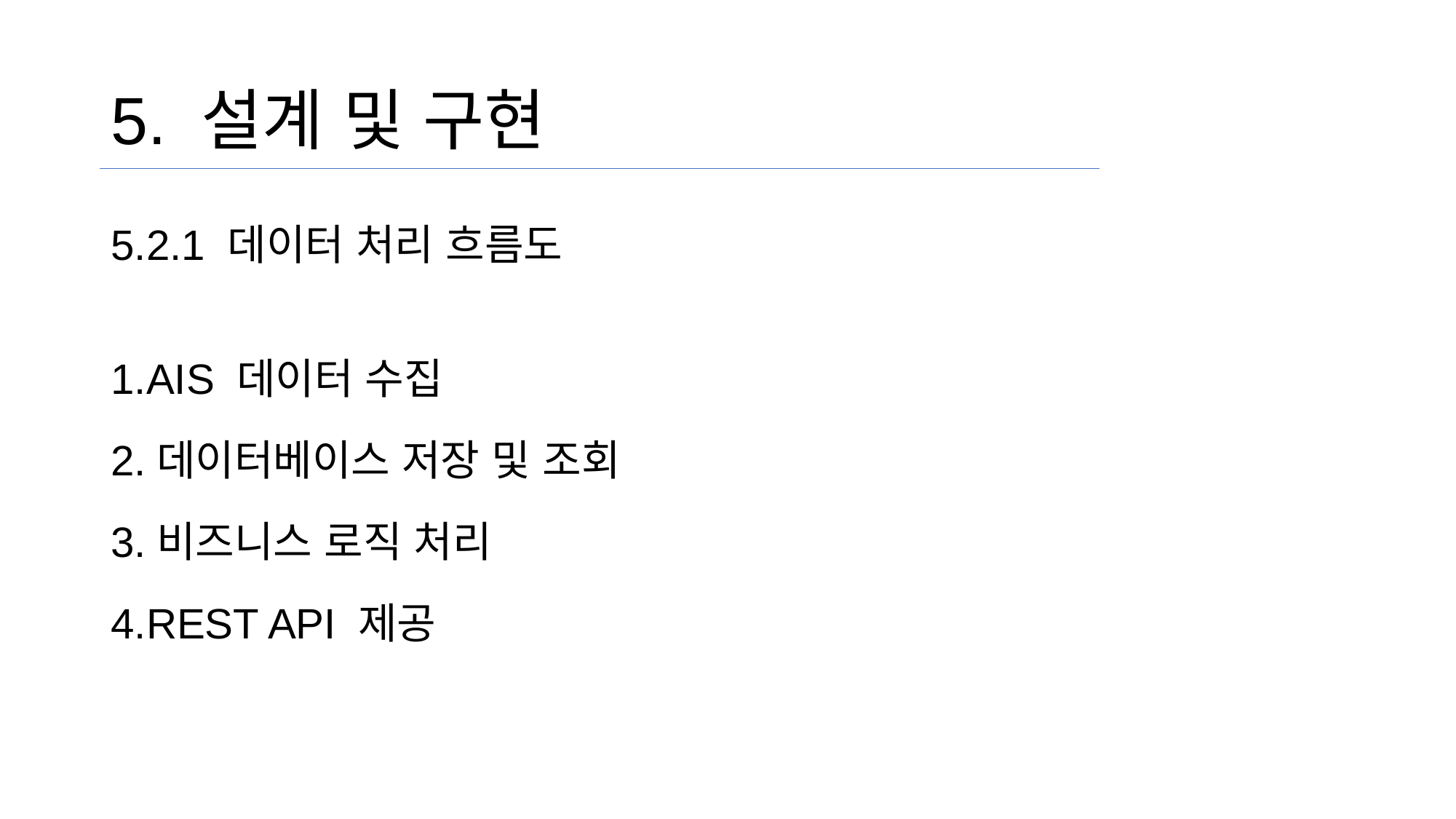

# 5. 설계 및 구현
5.2.1 데이터 처리 흐름도

1.AIS 데이터 수집
2.데이터베이스 저장 및 조회
3.비즈니스 로직 처리
4.REST API 제공